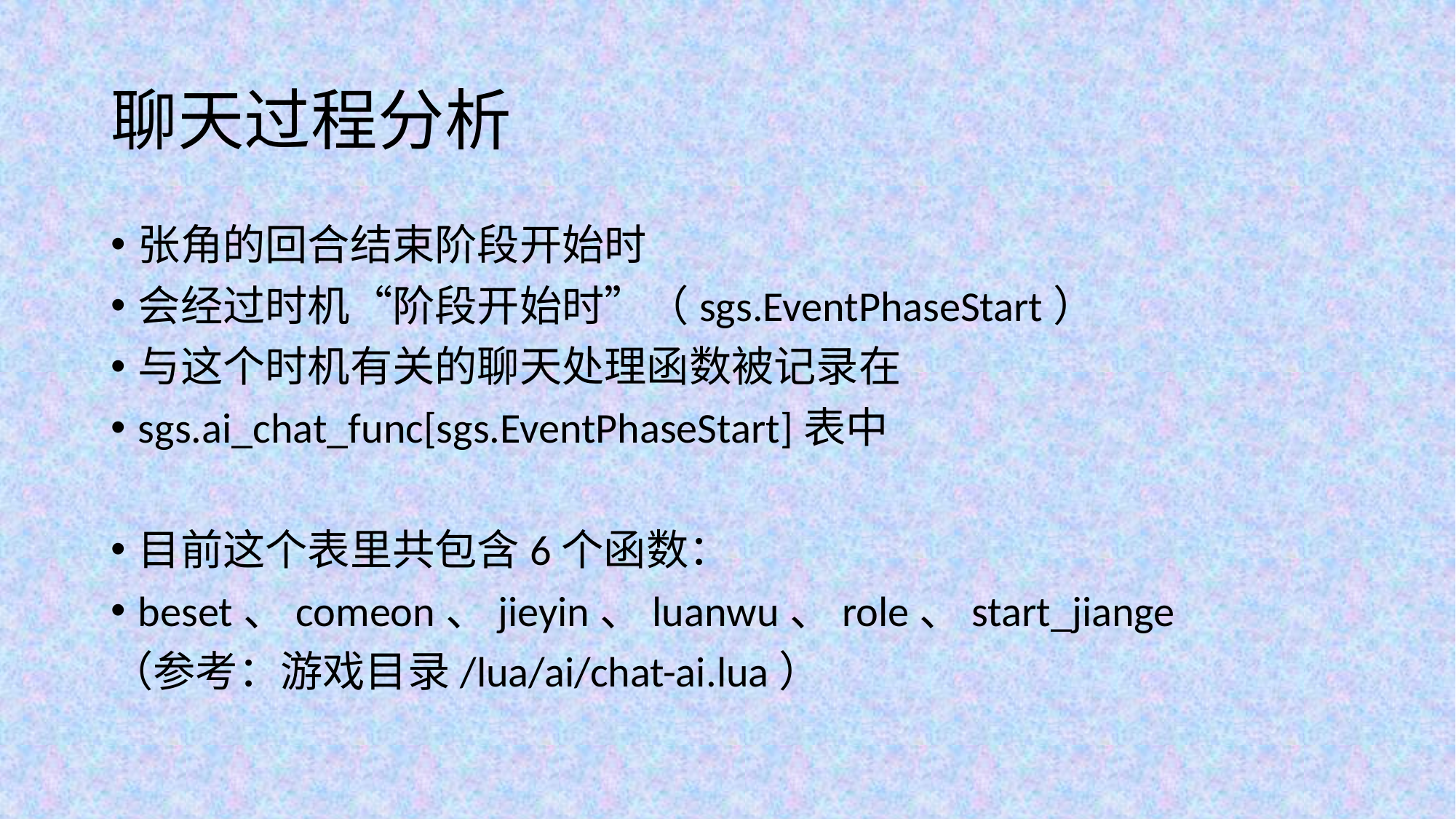

# 聊天过程分析
张角的回合结束阶段开始时
会经过时机“阶段开始时”（sgs.EventPhaseStart）
与这个时机有关的聊天处理函数被记录在
sgs.ai_chat_func[sgs.EventPhaseStart]表中

目前这个表里共包含6个函数：
beset、comeon、jieyin、luanwu、role、start_jiange
（参考：游戏目录/lua/ai/chat-ai.lua）